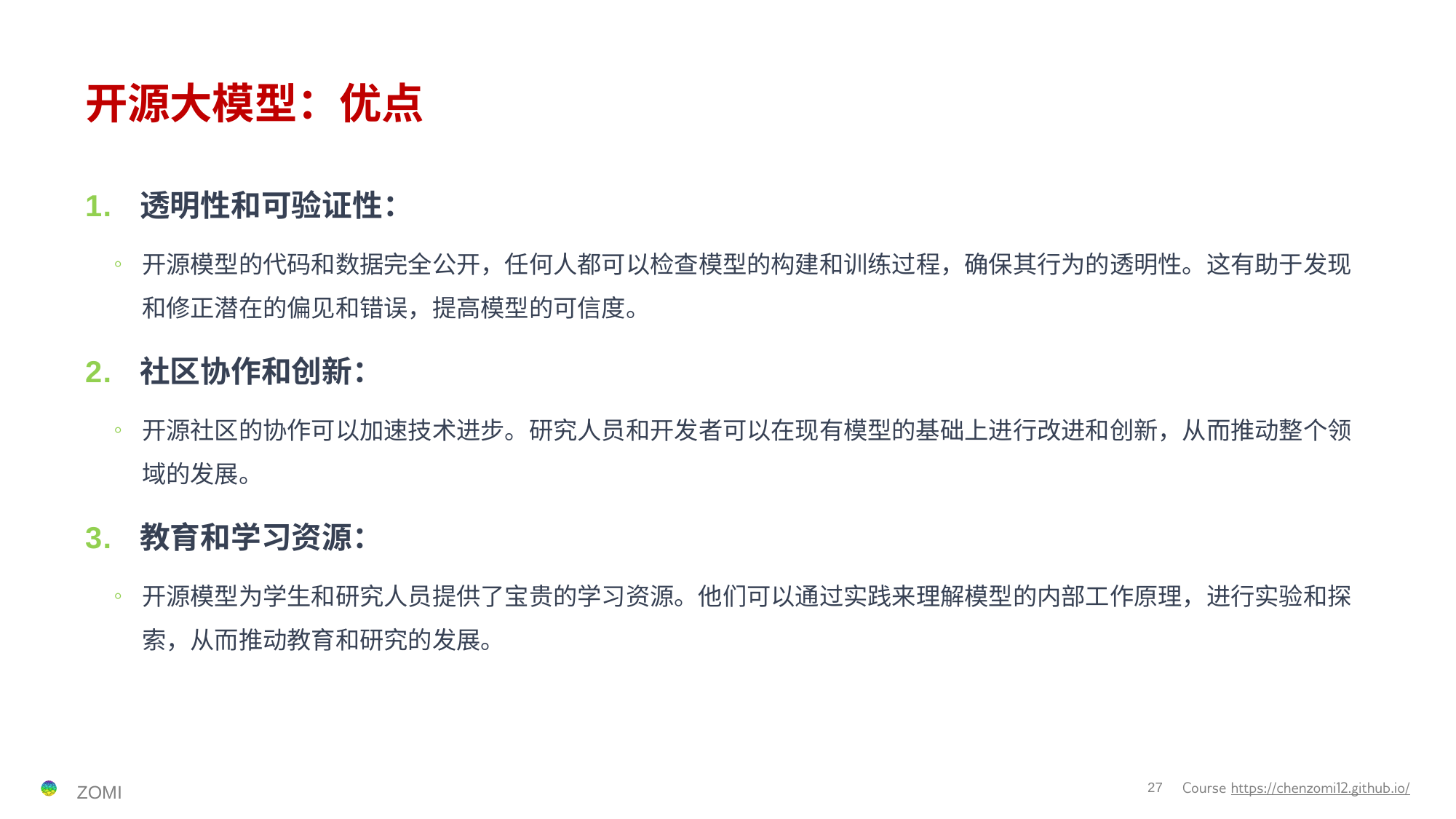

# 开源大模型：优点
透明性和可验证性：
开源模型的代码和数据完全公开，任何人都可以检查模型的构建和训练过程，确保其行为的透明性。这有助于发现和修正潜在的偏见和错误，提高模型的可信度​。
社区协作和创新：
开源社区的协作可以加速技术进步。研究人员和开发者可以在现有模型的基础上进行改进和创新，从而推动整个领域的发展。
教育和学习资源：
开源模型为学生和研究人员提供了宝贵的学习资源。他们可以通过实践来理解模型的内部工作原理，进行实验和探索，从而推动教育和研究的发展。